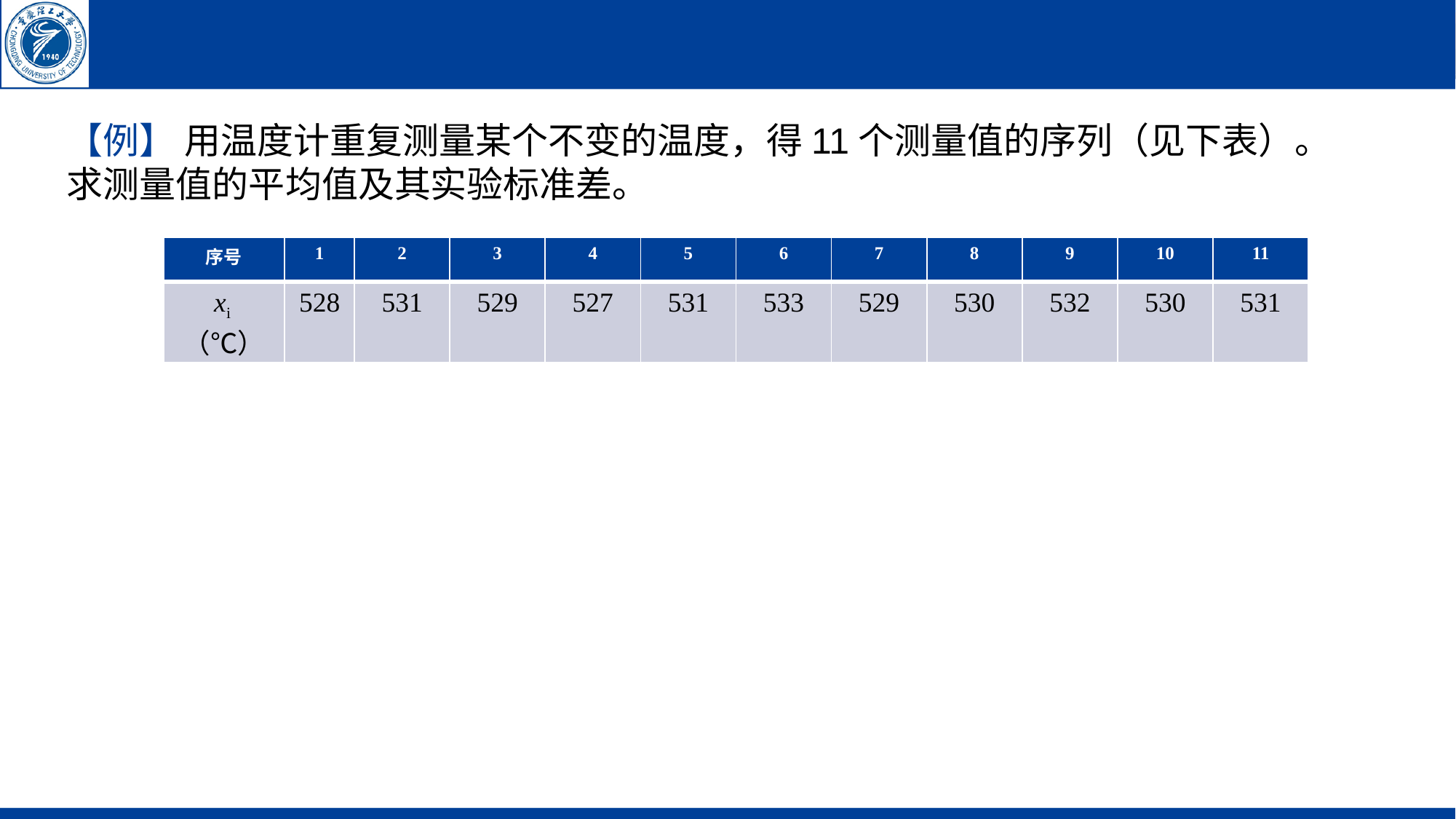

【例】 用温度计重复测量某个不变的温度，得11个测量值的序列（见下表）。求测量值的平均值及其实验标准差。
| 序号 | 1 | 2 | 3 | 4 | 5 | 6 | 7 | 8 | 9 | 10 | 11 |
| --- | --- | --- | --- | --- | --- | --- | --- | --- | --- | --- | --- |
| xi（℃） | 528 | 531 | 529 | 527 | 531 | 533 | 529 | 530 | 532 | 530 | 531 |